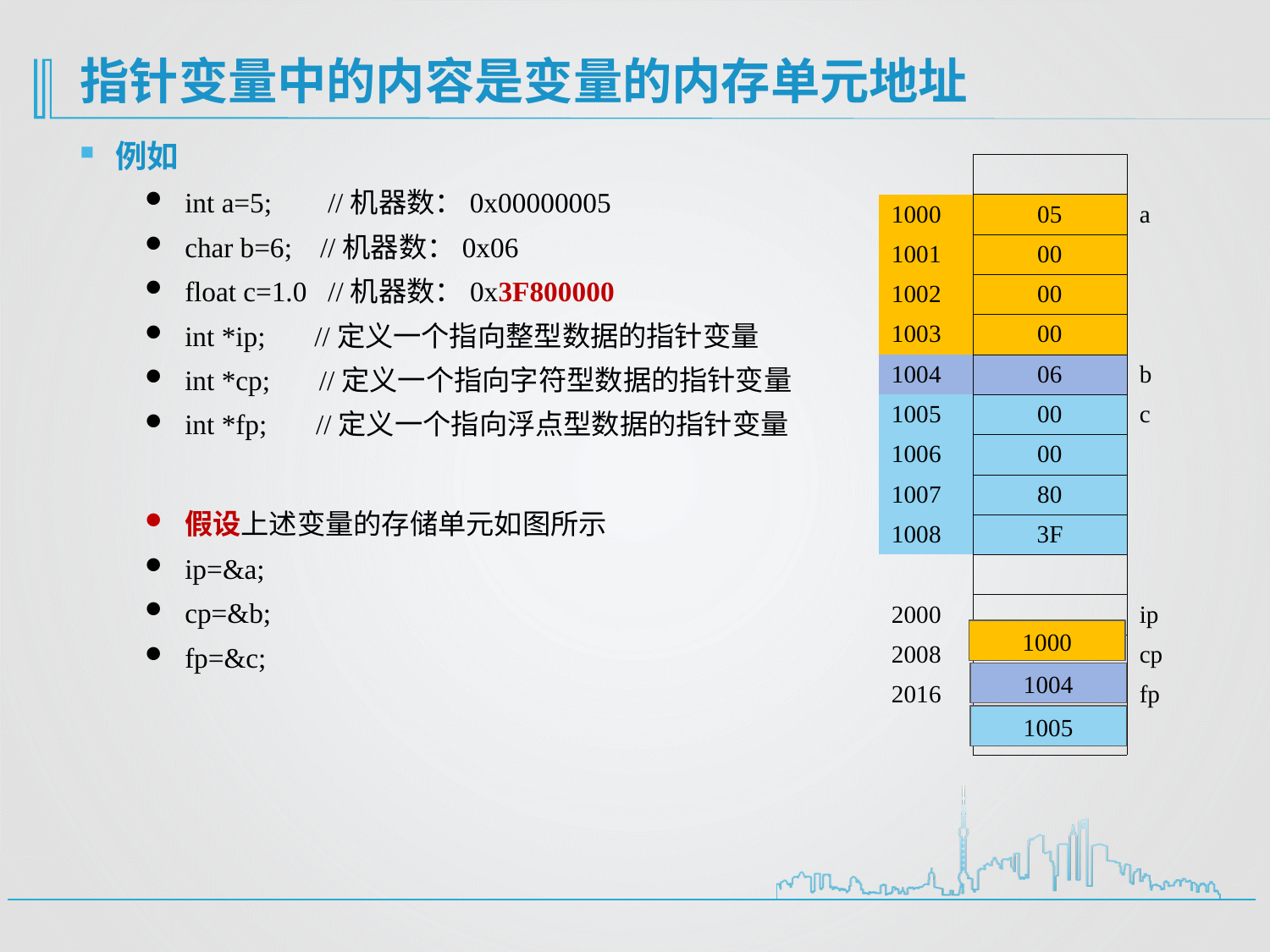

# 指针变量中的内容是变量的内存单元地址
例如
int a=5;        //机器数：0x00000005
char b=6;    //机器数：0x06
float c=1.0   //机器数：0x3F800000
int *ip;       //定义一个指向整型数据的指针变量
int *cp;       //定义一个指向字符型数据的指针变量
int *fp;       //定义一个指向浮点型数据的指针变量

假设上述变量的存储单元如图所示
ip=&a;
cp=&b;
fp=&c;

|  |  |  |
| --- | --- | --- |
| 1000 | 05 | a |
| 1001 | 00 |  |
| 1002 | 00 |  |
| 1003 | 00 |  |
| 1004 | 06 | b |
| 1005 | 00 | c |
| 1006 | 00 |  |
| 1007 | 80 |  |
| 1008 | 3F |  |
|  |  |  |
| 2000 |  | ip |
| 2008 |  | cp |
| 2016 |  | fp |
|  |  |  |
1000
1004
1005